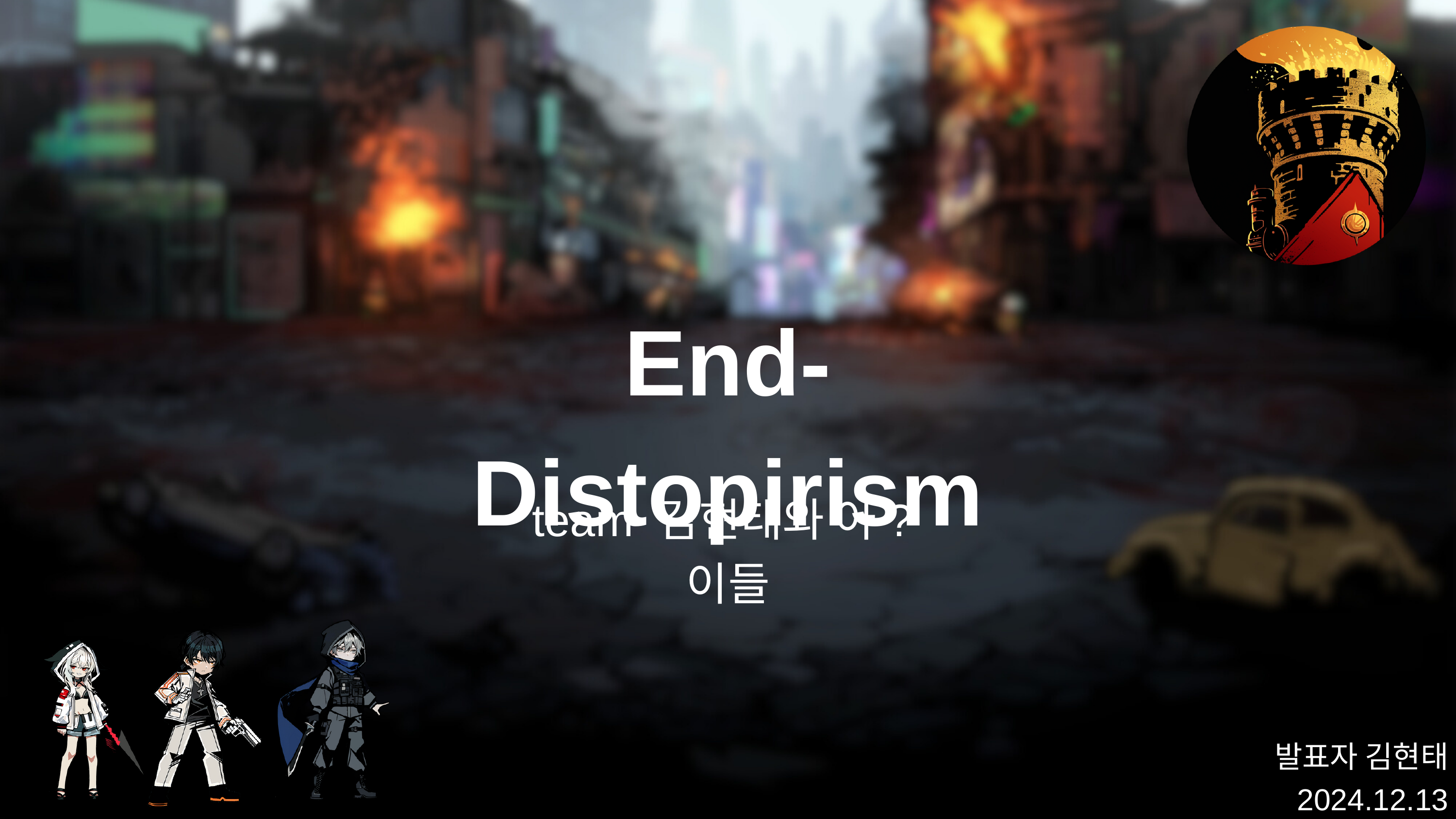

End-Distopirism
team 김현태와 아?이들

발표자 김현태
2024.12.13